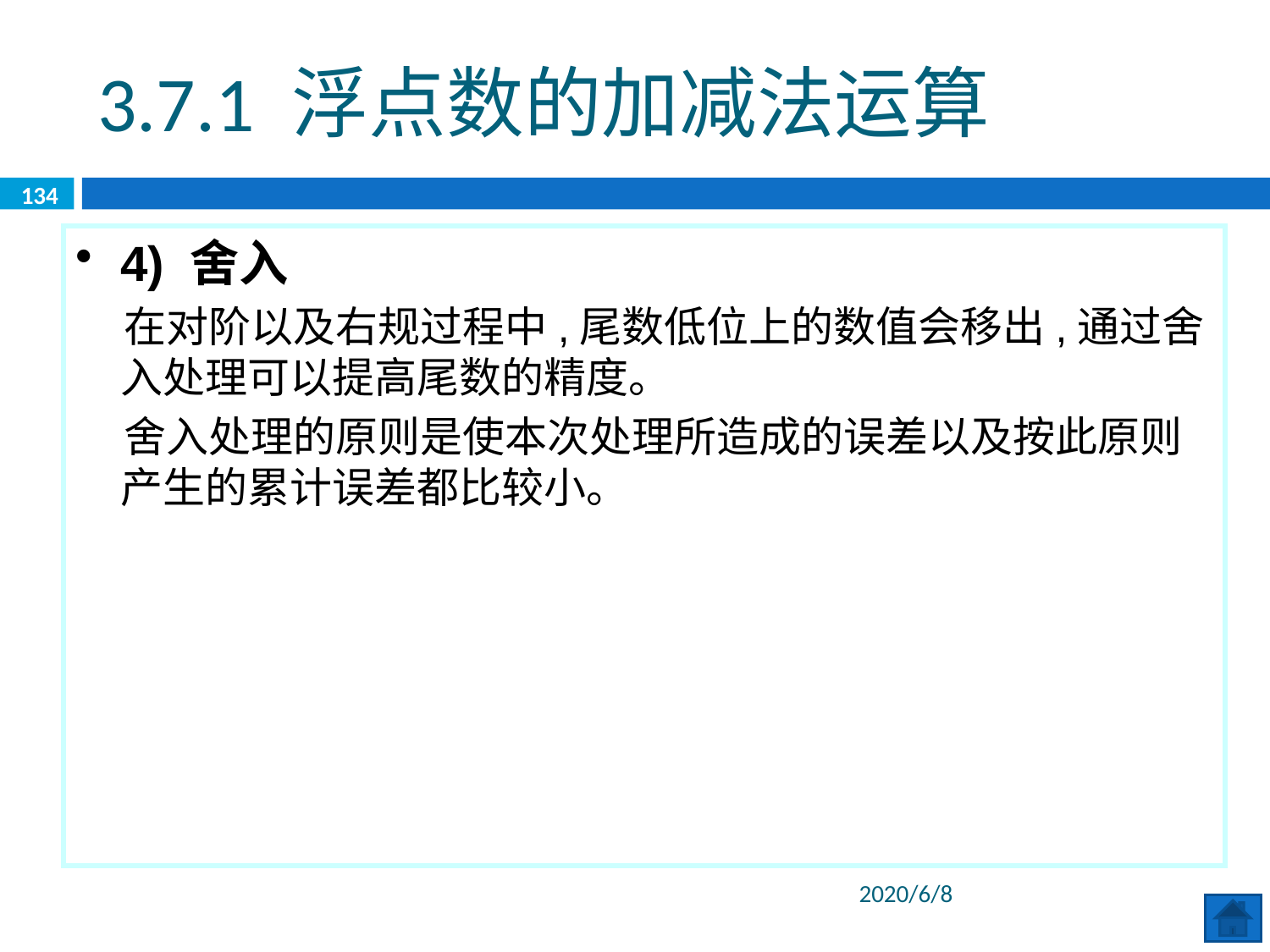

3.7.1 浮点数的加减法运算
134
4) 舍入
    在对阶以及右规过程中,尾数低位上的数值会移出,通过舍入处理可以提高尾数的精度。
    舍入处理的原则是使本次处理所造成的误差以及按此原则产生的累计误差都比较小。
2020/6/8